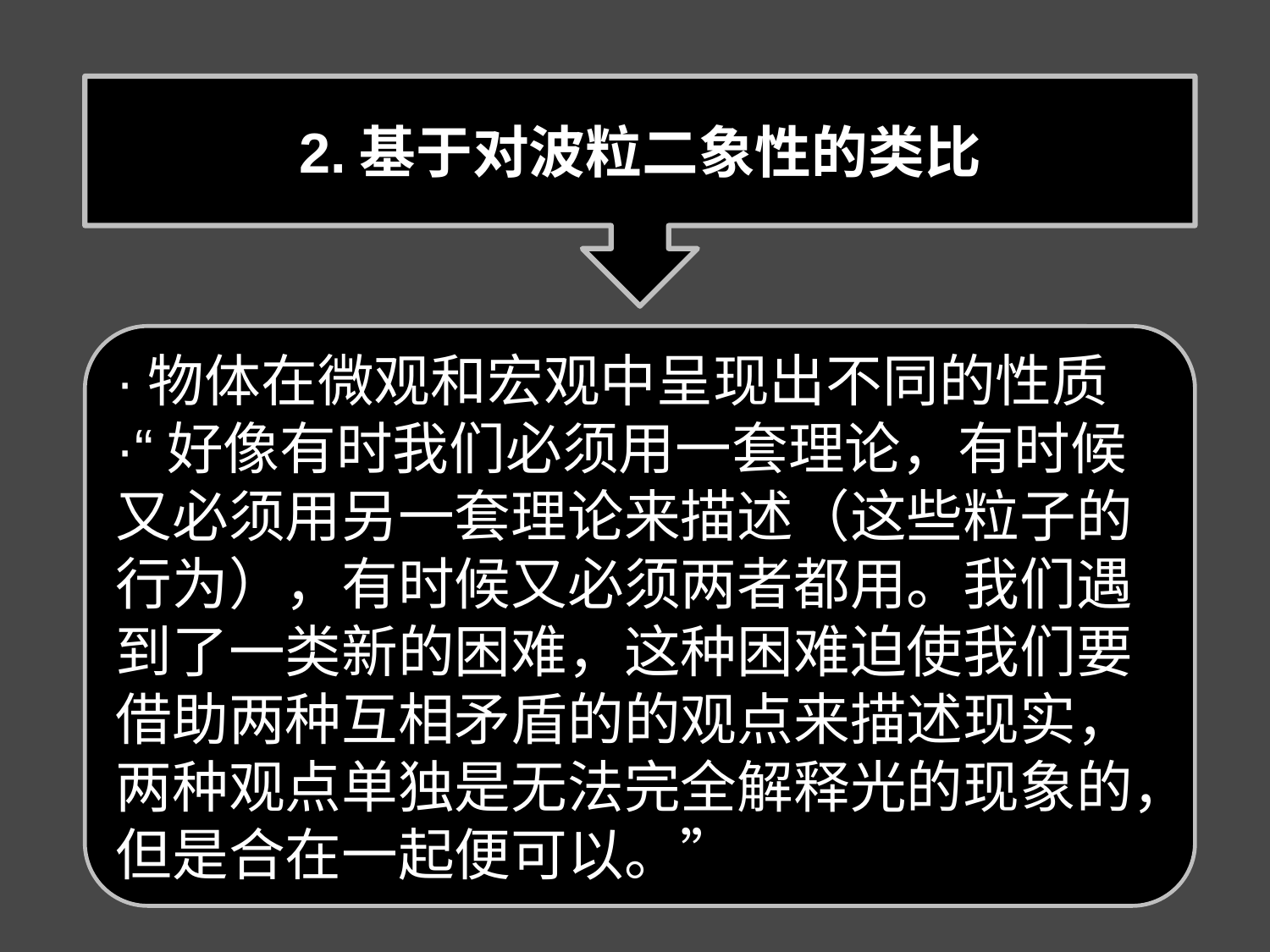

2.基于对波粒二象性的类比
·物体在微观和宏观中呈现出不同的性质
·“好像有时我们必须用一套理论，有时候又必须用另一套理论来描述（这些粒子的行为），有时候又必须两者都用。我们遇到了一类新的困难，这种困难迫使我们要借助两种互相矛盾的的观点来描述现实，两种观点单独是无法完全解释光的现象的，但是合在一起便可以。”